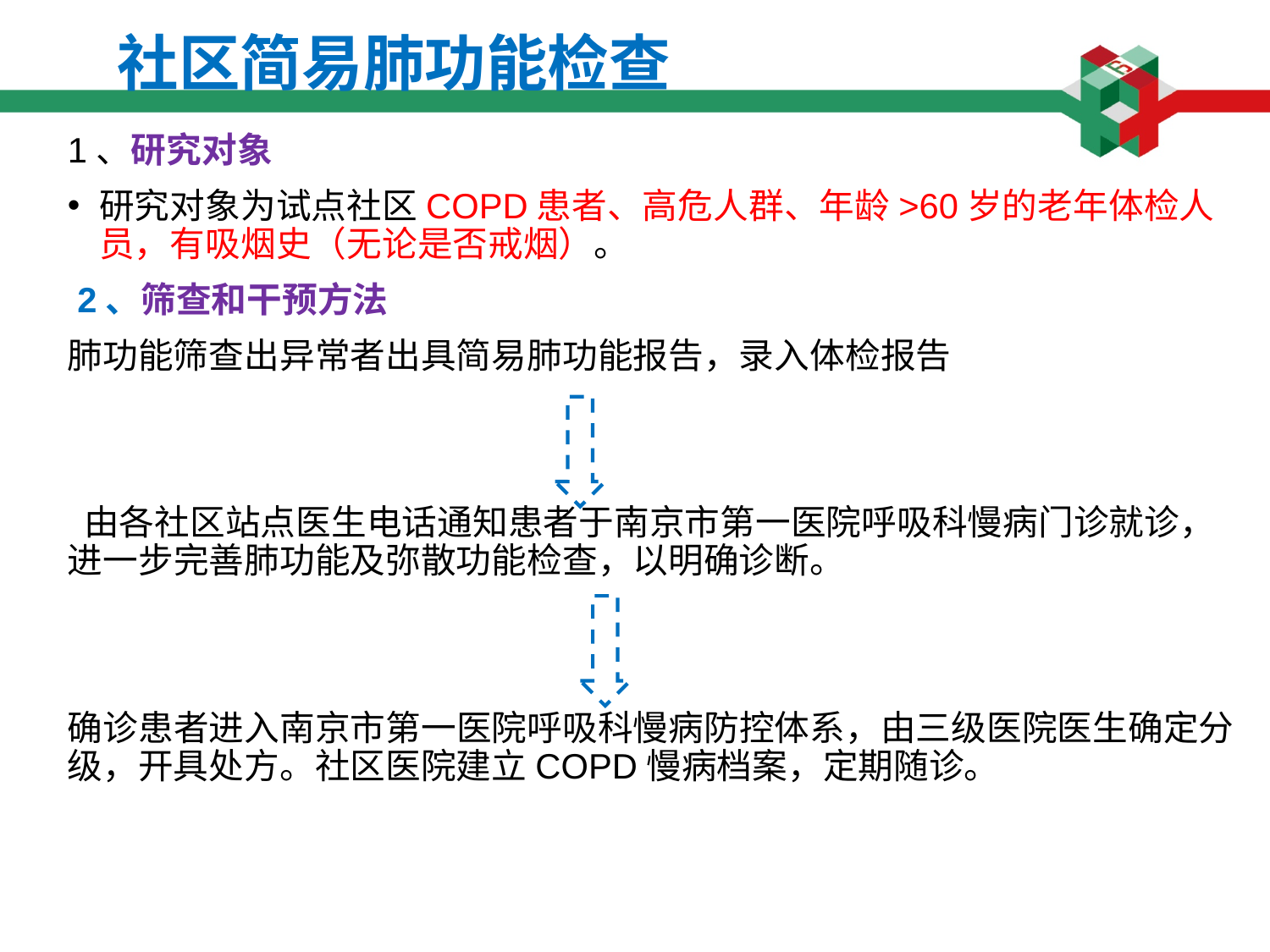

# 社区简易肺功能检查
1、研究对象
研究对象为试点社区COPD患者、高危人群、年龄>60岁的老年体检人员，有吸烟史（无论是否戒烟）。
 2、筛查和干预方法
肺功能筛查出异常者出具简易肺功能报告，录入体检报告

 由各社区站点医生电话通知患者于南京市第一医院呼吸科慢病门诊就诊，进一步完善肺功能及弥散功能检查，以明确诊断。

确诊患者进入南京市第一医院呼吸科慢病防控体系，由三级医院医生确定分级，开具处方。社区医院建立COPD慢病档案，定期随诊。